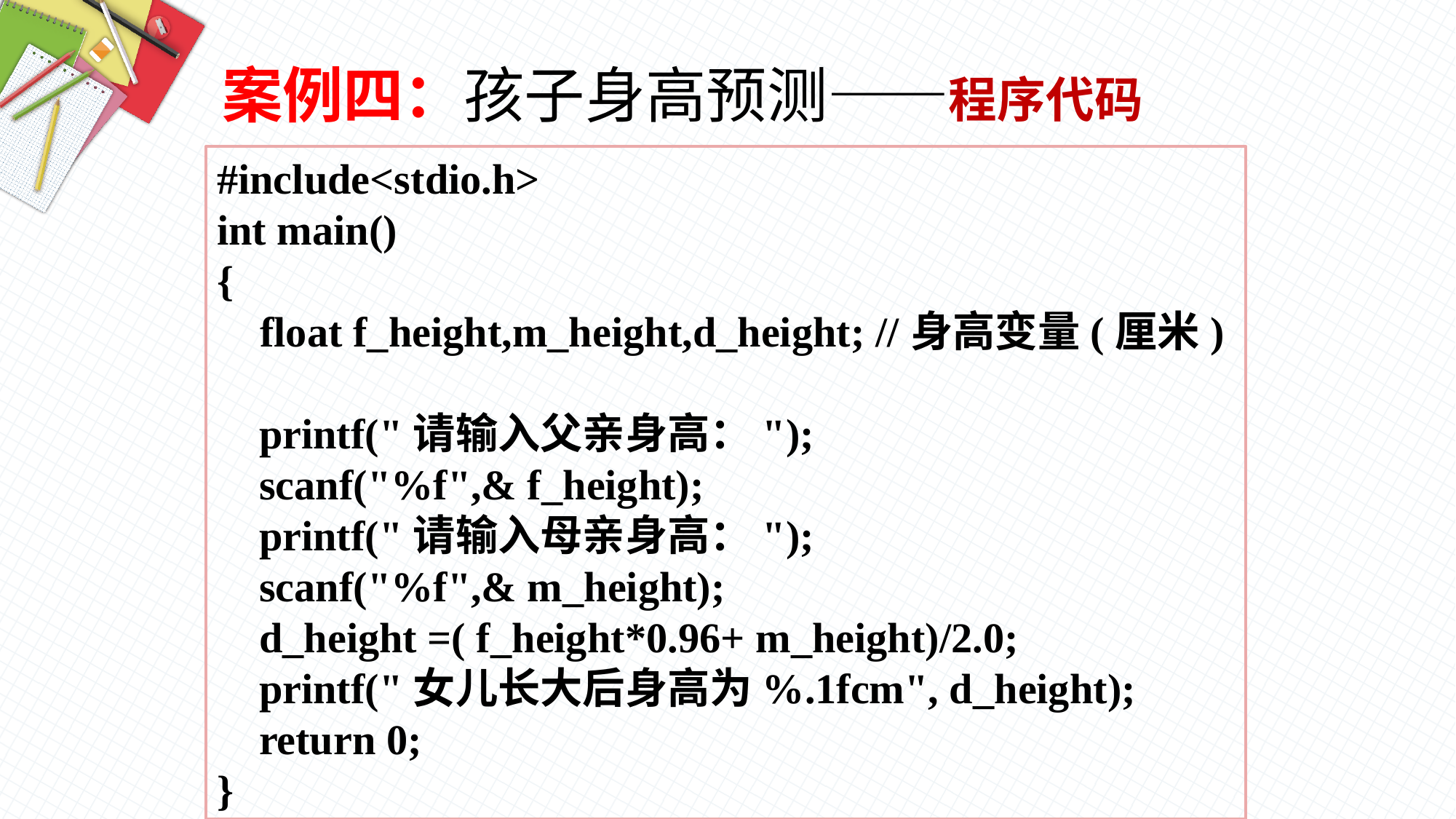

案例四：孩子身高预测——程序代码
#include<stdio.h>
int main()
{
    float f_height,m_height,d_height; //身高变量(厘米)
    printf("请输入父亲身高：");
    scanf("%f",& f_height);
    printf("请输入母亲身高：");
    scanf("%f",& m_height);
    d_height =( f_height*0.96+ m_height)/2.0;
    printf("女儿长大后身高为%.1fcm", d_height);
    return 0;
}